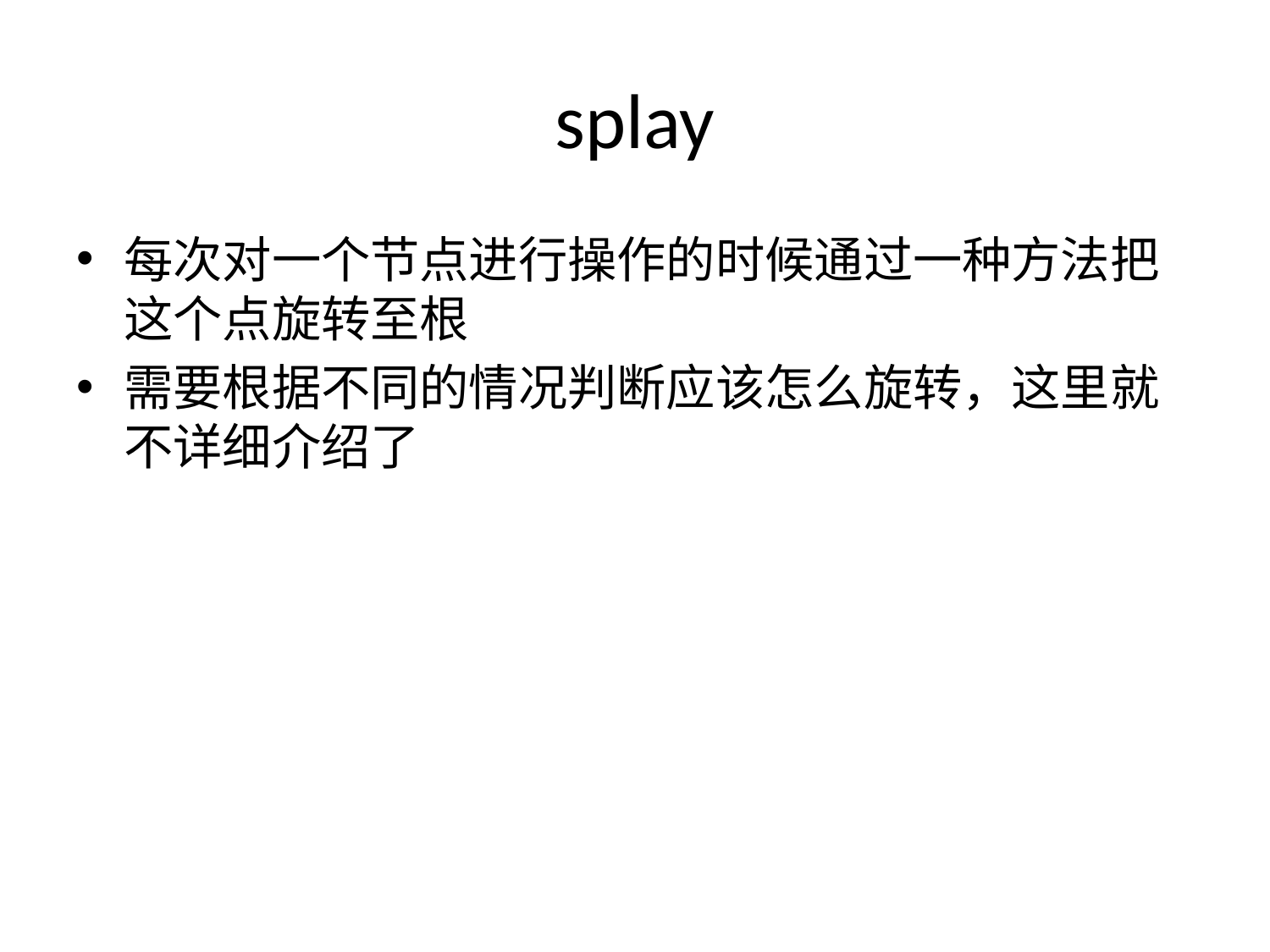

# splay
每次对一个节点进行操作的时候通过一种方法把这个点旋转至根
需要根据不同的情况判断应该怎么旋转，这里就不详细介绍了